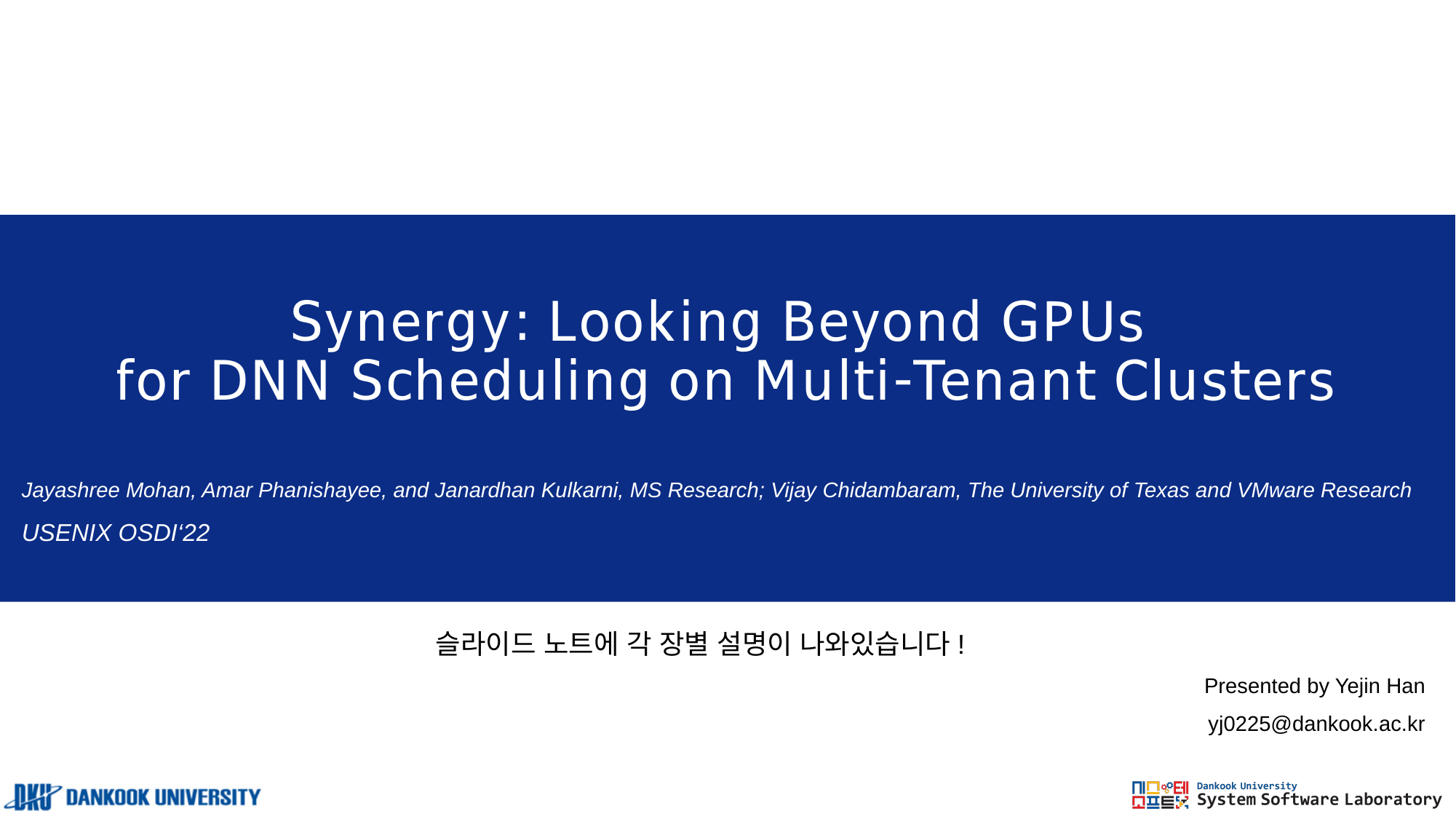

# Synergy: Looking Beyond GPUs for DNN Scheduling on Multi-Tenant Clusters
Jayashree Mohan, Amar Phanishayee, and Janardhan Kulkarni, MS Research; Vijay Chidambaram, The University of Texas and VMware Research
USENIX OSDI‘22
슬라이드 노트에 각 장별 설명이 나와있습니다!
Presented by Yejin Han
yj0225@dankook.ac.kr